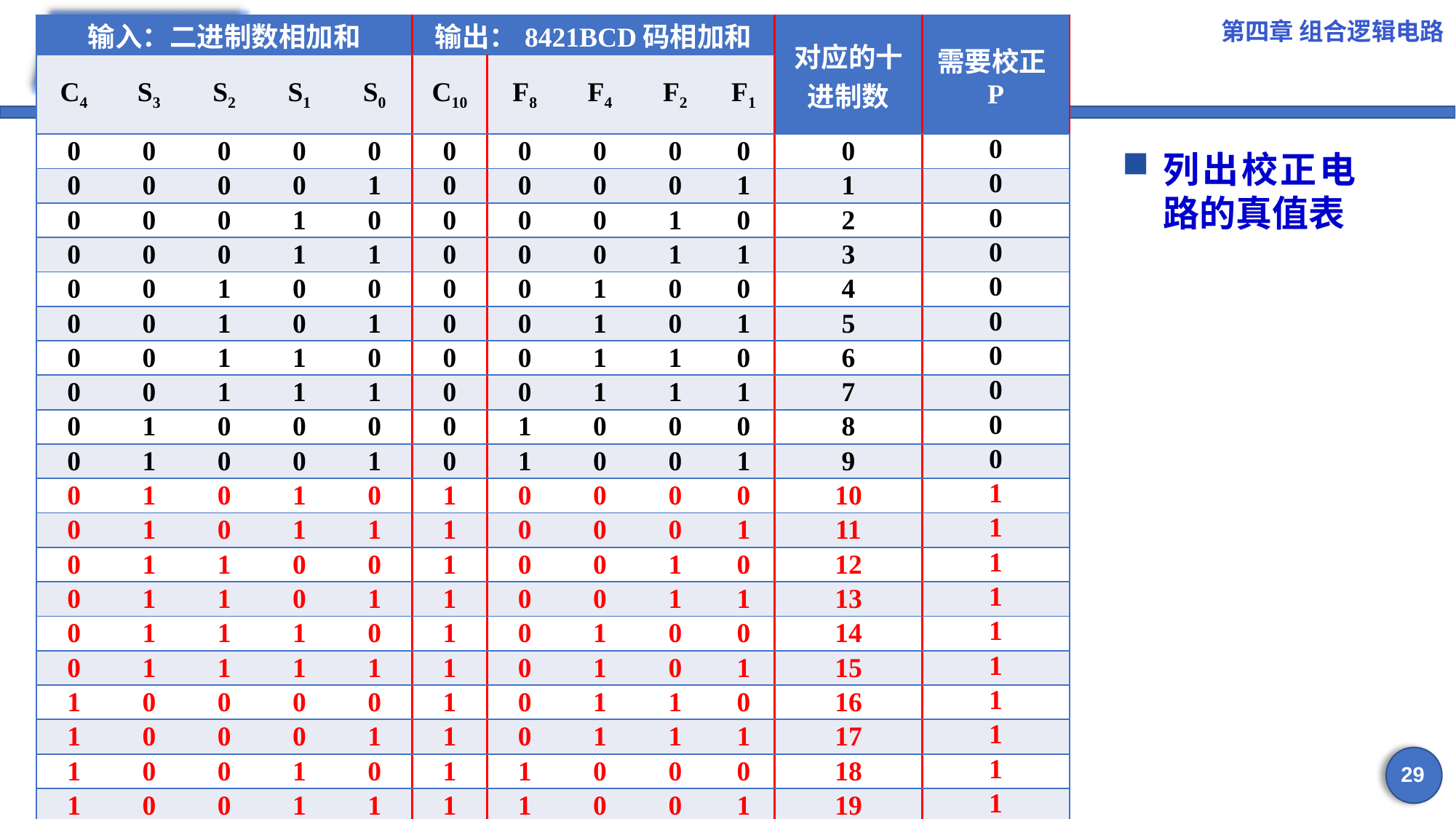

第四章 组合逻辑电路
# 加法器              4、加法器的应用
| 输入：二进制数相加和 |  |  |  |  | 输出：8421BCD码相加和 |  |  |  |  | 对应的十进制数 | 需要校正P |
| --- | --- | --- | --- | --- | --- | --- | --- | --- | --- | --- | --- |
| C4 | S3 | S2 | S1 | S0 | C10 | F8 | F4 | F2 | F1 |  |  |
| 0 | 0 | 0 | 0 | 0 | 0 | 0 | 0 | 0 | 0 | 0 | 0 |
| 0 | 0 | 0 | 0 | 1 | 0 | 0 | 0 | 0 | 1 | 1 | 0 |
| 0 | 0 | 0 | 1 | 0 | 0 | 0 | 0 | 1 | 0 | 2 | 0 |
| 0 | 0 | 0 | 1 | 1 | 0 | 0 | 0 | 1 | 1 | 3 | 0 |
| 0 | 0 | 1 | 0 | 0 | 0 | 0 | 1 | 0 | 0 | 4 | 0 |
| 0 | 0 | 1 | 0 | 1 | 0 | 0 | 1 | 0 | 1 | 5 | 0 |
| 0 | 0 | 1 | 1 | 0 | 0 | 0 | 1 | 1 | 0 | 6 | 0 |
| 0 | 0 | 1 | 1 | 1 | 0 | 0 | 1 | 1 | 1 | 7 | 0 |
| 0 | 1 | 0 | 0 | 0 | 0 | 1 | 0 | 0 | 0 | 8 | 0 |
| 0 | 1 | 0 | 0 | 1 | 0 | 1 | 0 | 0 | 1 | 9 | 0 |
| 0 | 1 | 0 | 1 | 0 | 1 | 0 | 0 | 0 | 0 | 10 | 1 |
| 0 | 1 | 0 | 1 | 1 | 1 | 0 | 0 | 0 | 1 | 11 | 1 |
| 0 | 1 | 1 | 0 | 0 | 1 | 0 | 0 | 1 | 0 | 12 | 1 |
| 0 | 1 | 1 | 0 | 1 | 1 | 0 | 0 | 1 | 1 | 13 | 1 |
| 0 | 1 | 1 | 1 | 0 | 1 | 0 | 1 | 0 | 0 | 14 | 1 |
| 0 | 1 | 1 | 1 | 1 | 1 | 0 | 1 | 0 | 1 | 15 | 1 |
| 1 | 0 | 0 | 0 | 0 | 1 | 0 | 1 | 1 | 0 | 16 | 1 |
| 1 | 0 | 0 | 0 | 1 | 1 | 0 | 1 | 1 | 1 | 17 | 1 |
| 1 | 0 | 0 | 1 | 0 | 1 | 1 | 0 | 0 | 0 | 18 | 1 |
| 1 | 0 | 0 | 1 | 1 | 1 | 1 | 0 | 0 | 1 | 19 | 1 |
| 其他输入组合 |  |  |  |  | d | d | d | d | d | —— | d |
4.5.1
列出校正电路的真值表
29